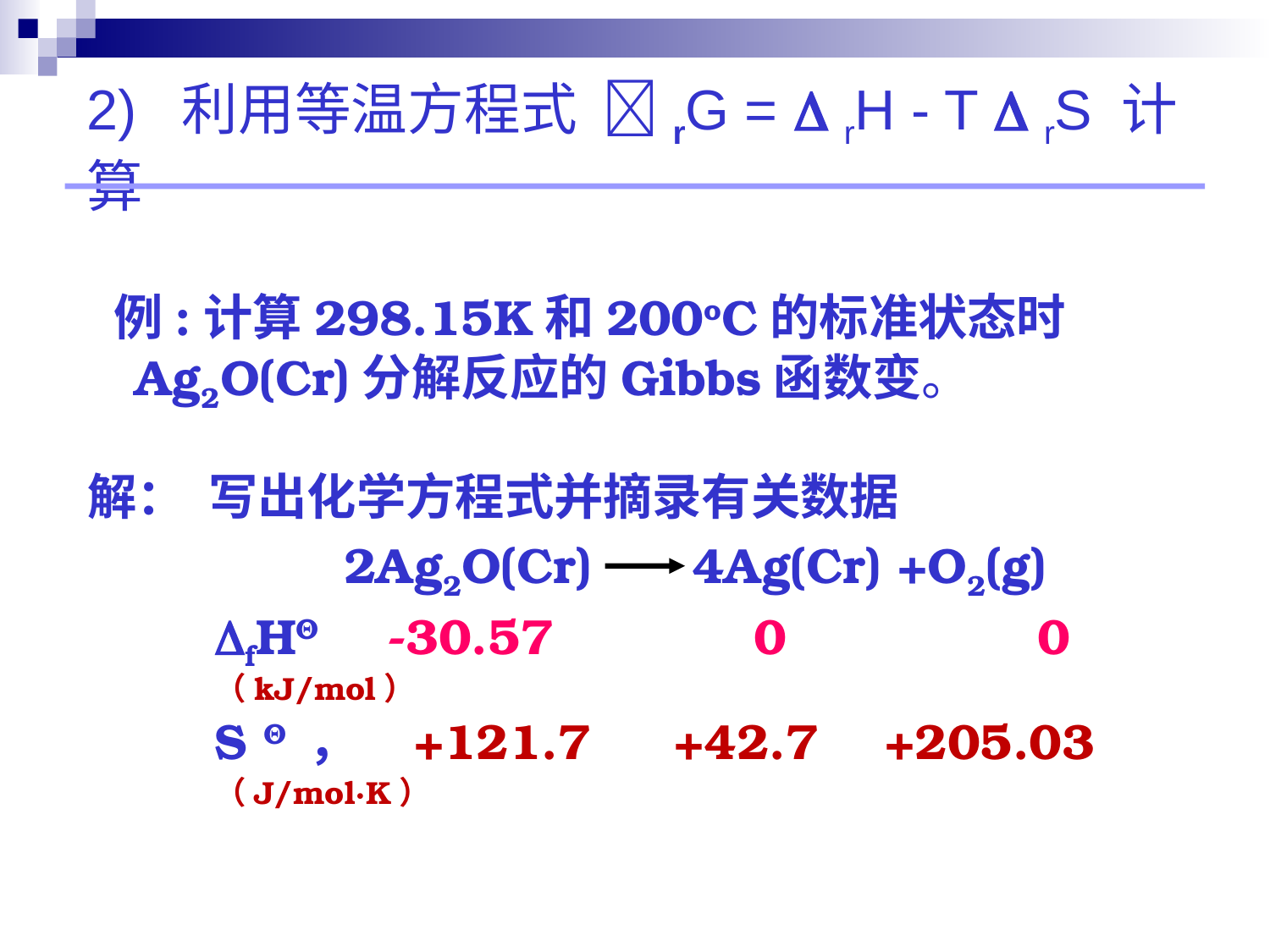

# 2)  利用等温方程式  ΔrG = Δ rH - T Δ rS 计算

 例:计算298.15K和200oC的标准状态时Ag2O(Cr)分解反应的Gibbs函数变。

解：  写出化学方程式并摘录有关数据
         2Ag2O(Cr)      4Ag(Cr) +O2(g)
ΔfHΘ     -30.57            0               0
（kJ/mol）
S Θ ，    +121.7     +42.7    +205.03
（J/mol·K）